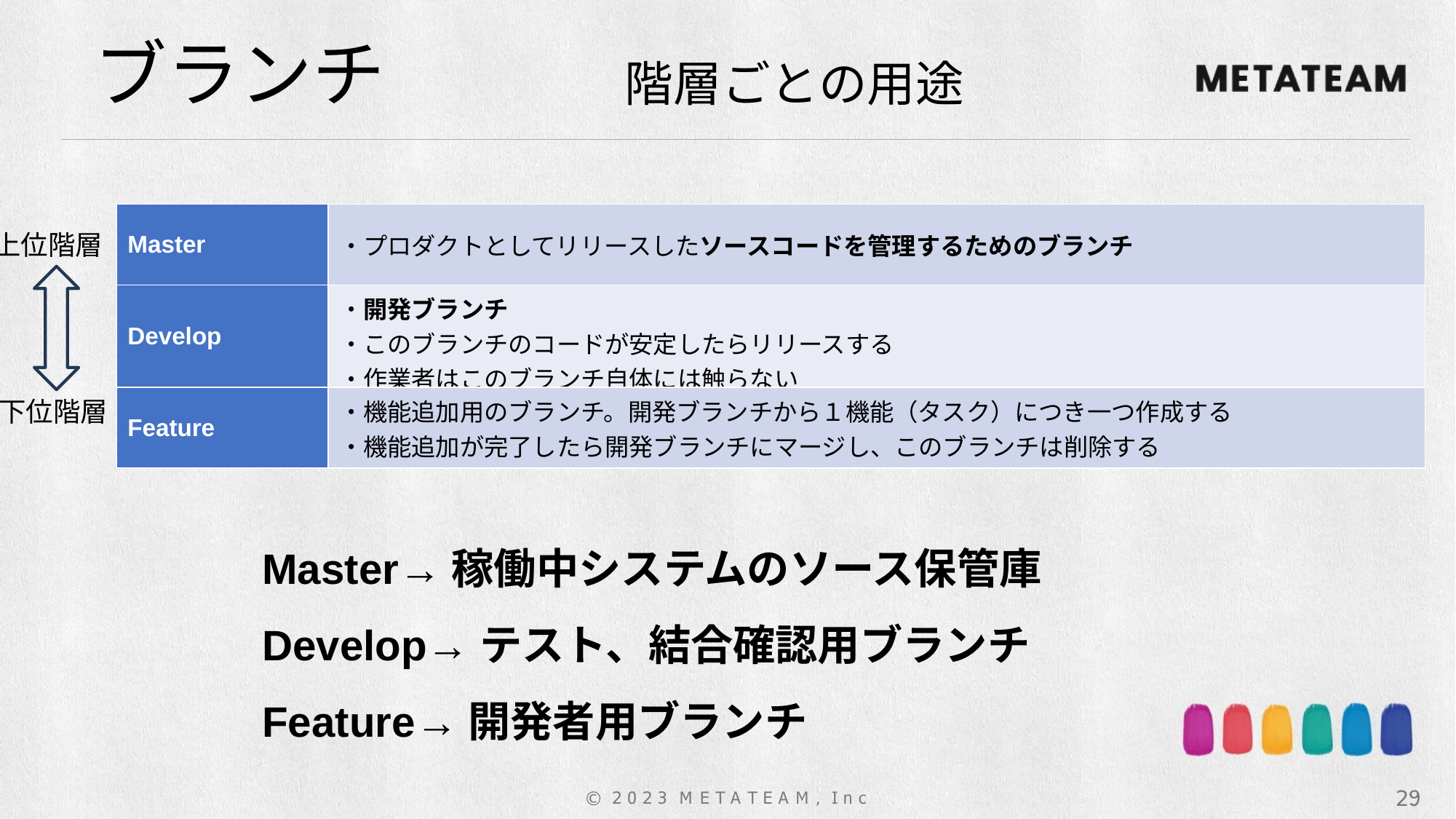

ブランチ

階層ごとの用途

| Master | ・プロダクトとしてリリースしたソースコードを管理するためのブランチ |
| --- | --- |
| Develop | ・開発ブランチ ・このブランチのコードが安定したらリリースする ・作業者はこのブランチ自体には触らない |
| Feature | ・機能追加用のブランチ。開発ブランチから１機能（タスク）につき一つ作成する ・機能追加が完了したら開発ブランチにマージし、このブランチは削除する |
上位階層

下位階層
Master→稼働中システムのソース保管庫
Develop→テスト、結合確認用ブランチ
Feature→開発者用ブランチ
29
©  2 0 2 3  M E T A T E A M ,  I n c .